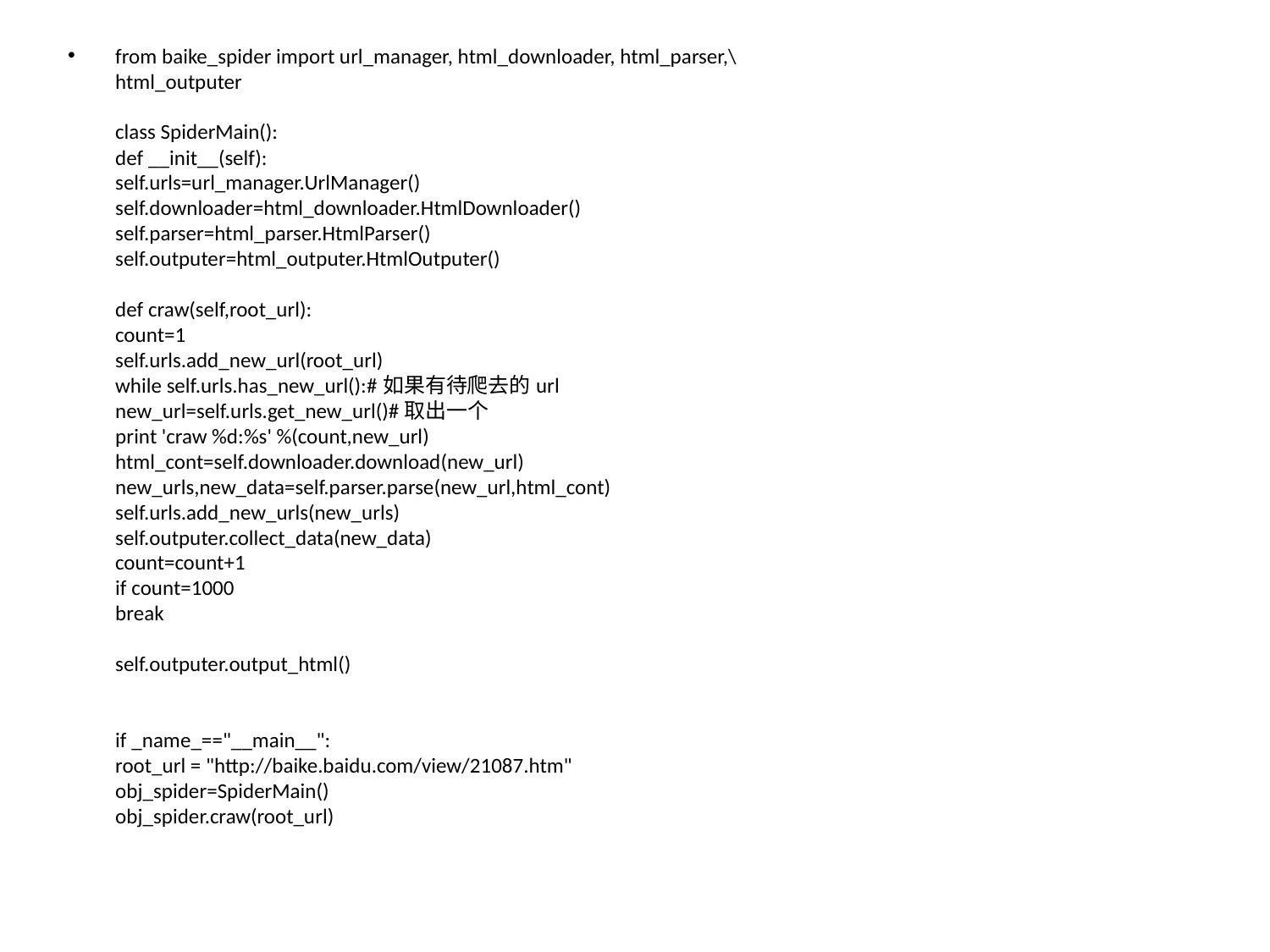

from baike_spider import url_manager, html_downloader, html_parser,\
html_outputer
class SpiderMain():
def __init__(self):
self.urls=url_manager.UrlManager()
self.downloader=html_downloader.HtmlDownloader()
self.parser=html_parser.HtmlParser()
self.outputer=html_outputer.HtmlOutputer()
def craw(self,root_url):
count=1
self.urls.add_new_url(root_url)
while self.urls.has_new_url():#如果有待爬去的url
new_url=self.urls.get_new_url()#取出一个
print 'craw %d:%s' %(count,new_url)
html_cont=self.downloader.download(new_url)
new_urls,new_data=self.parser.parse(new_url,html_cont)
self.urls.add_new_urls(new_urls)
self.outputer.collect_data(new_data)
count=count+1
if count=1000
break
self.outputer.output_html()
if _name_=="__main__":
root_url = "http://baike.baidu.com/view/21087.htm"
obj_spider=SpiderMain()
obj_spider.craw(root_url)